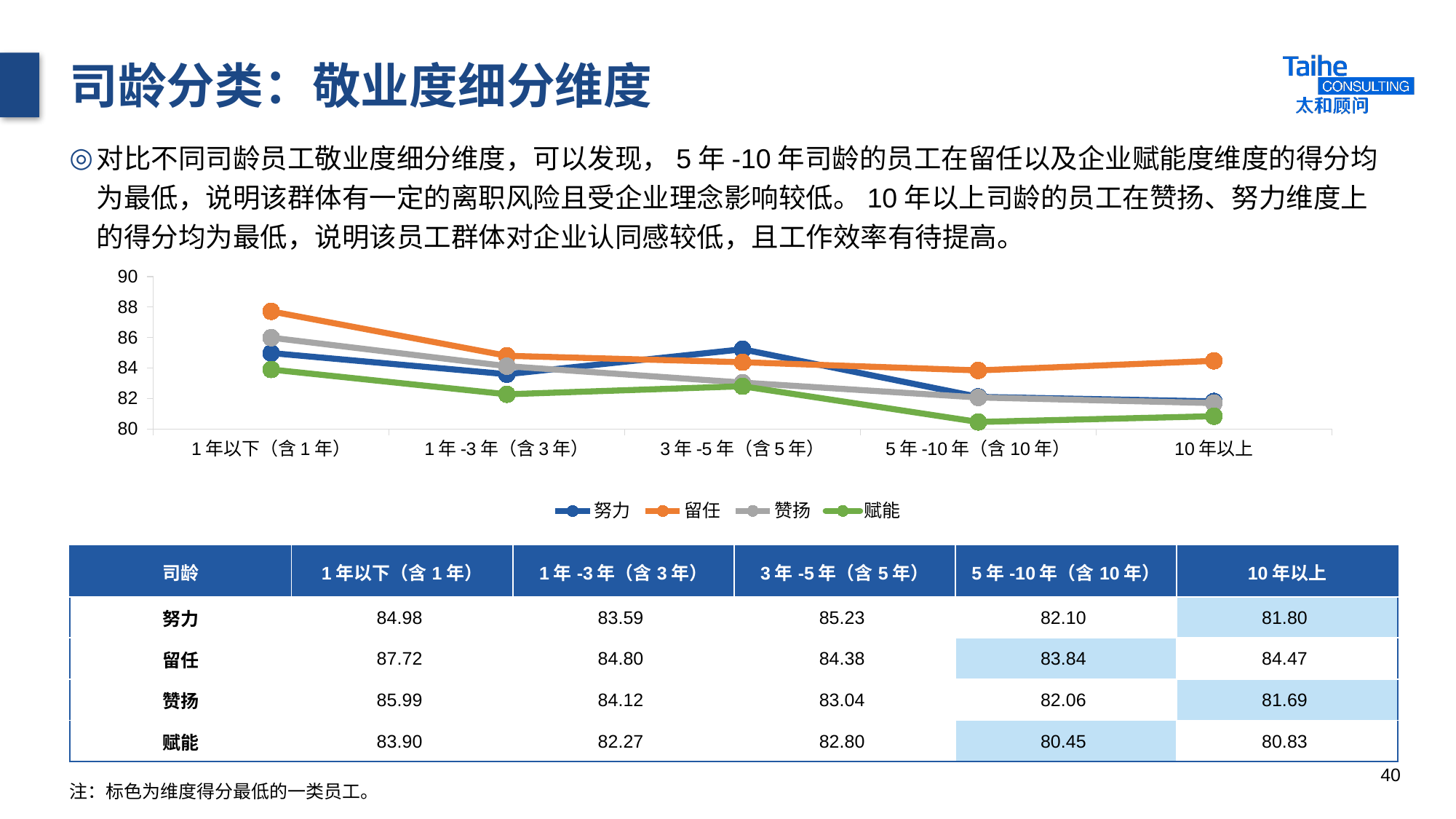

# 司龄分类：敬业度细分维度
对比不同司龄员工敬业度细分维度，可以发现，5年-10年司龄的员工在留任以及企业赋能度维度的得分均为最低，说明该群体有一定的离职风险且受企业理念影响较低。10年以上司龄的员工在赞扬、努力维度上的得分均为最低，说明该员工群体对企业认同感较低，且工作效率有待提高。

### Chart

| Category | 努力 | 留任 | 赞扬 | 赋能 |
|---|---|---|---|---|
| 1年以下（含1年） | 84.98 | 87.72 | 85.99 | 83.9 |
| 1年-3年（含3年） | 83.59 | 84.8 | 84.12 | 82.27 |
| 3年-5年（含5年） | 85.23 | 84.38 | 83.04 | 82.8 |
| 5年-10年（含10年） | 82.1 | 83.84 | 82.06 | 80.45 |
| 10年以上 | 81.8 | 84.47 | 81.69 | 80.83 |
| 司龄 | 1年以下（含1年） | 1年-3年（含3年） | 3年-5年（含5年） | 5年-10年（含10年） | 10年以上 |
| --- | --- | --- | --- | --- | --- |
| 努力 | 84.98 | 83.59 | 85.23 | 82.10 | 81.80 |
| 留任 | 87.72 | 84.80 | 84.38 | 83.84 | 84.47 |
| 赞扬 | 85.99 | 84.12 | 83.04 | 82.06 | 81.69 |
| 赋能 | 83.90 | 82.27 | 82.80 | 80.45 | 80.83 |
40
注：标色为维度得分最低的一类员工。